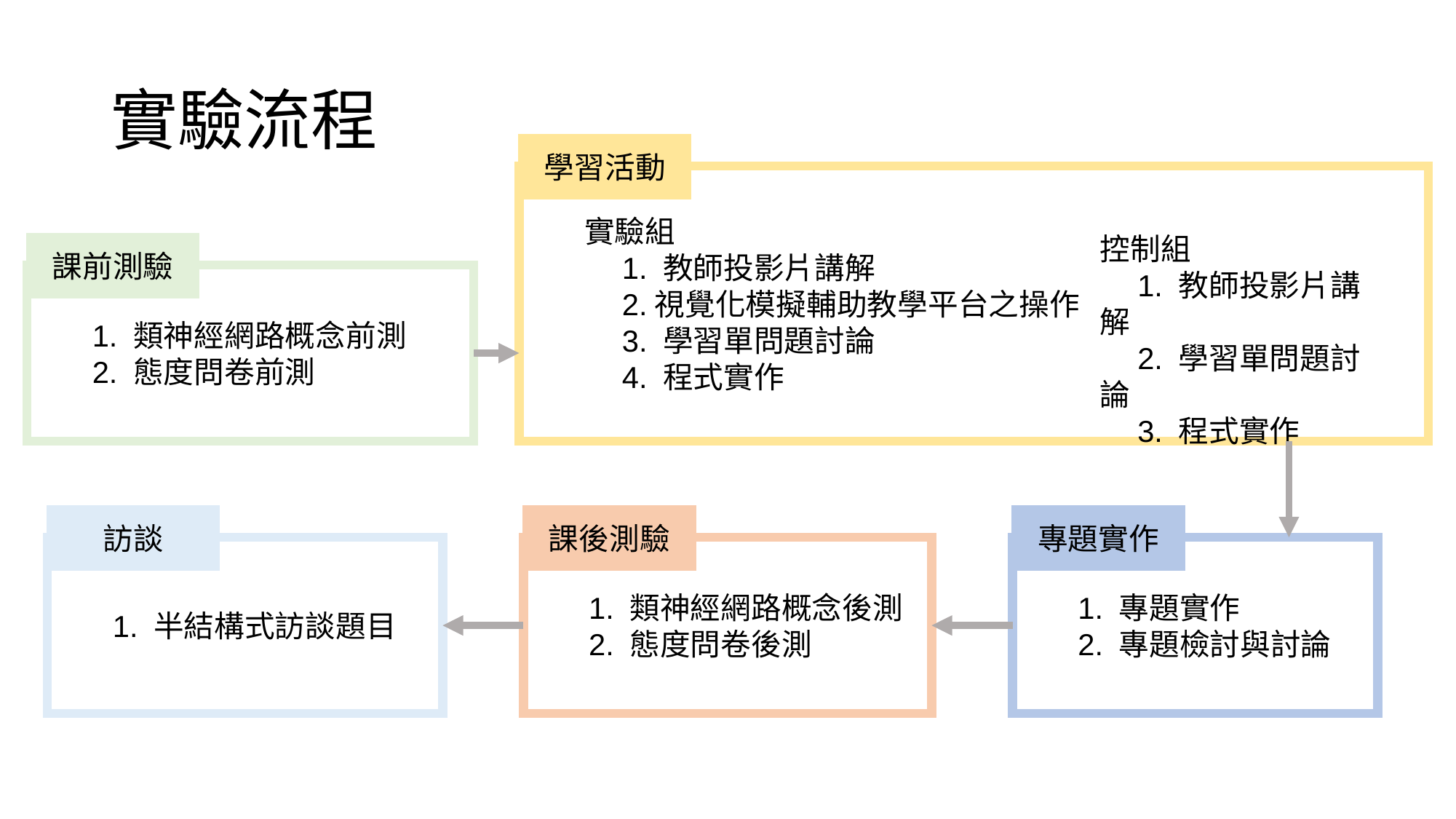

# 實驗流程
學習活動
實驗組
　1. 教師投影片講解
　2.視覺化模擬輔助教學平台之操作
　3. 學習單問題討論
　4. 程式實作
控制組
　1. 教師投影片講解
　2. 學習單問題討論
　3. 程式實作
課前測驗
1. 類神經網路概念前測
2. 態度問卷前測
訪談
1. 半結構式訪談題目
課後測驗
1. 類神經網路概念後測
2. 態度問卷後測
專題實作
1. 專題實作
2. 專題檢討與討論